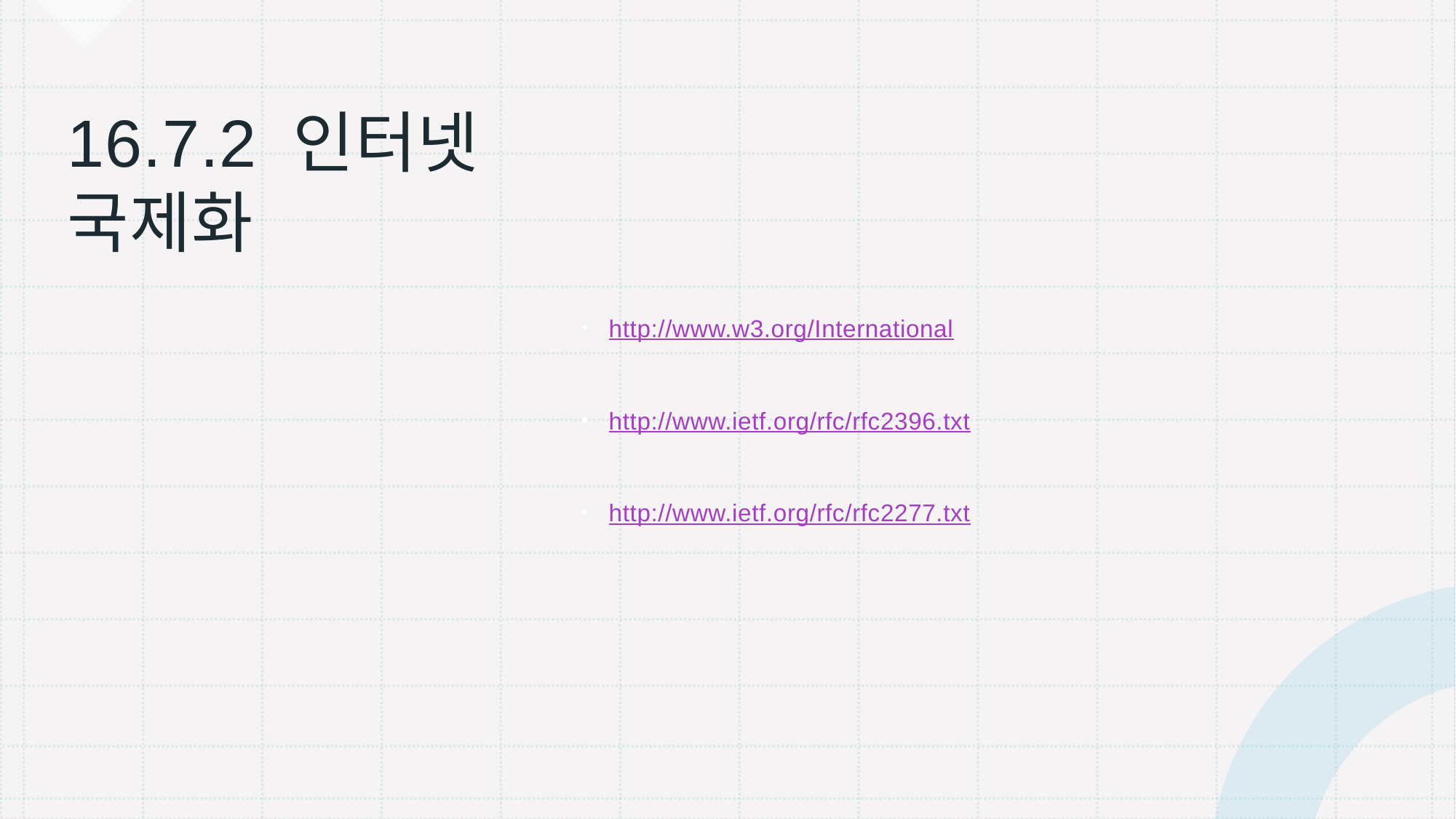

http://www.w3.org/International

http://www.ietf.org/rfc/rfc2396.txt

http://www.ietf.org/rfc/rfc2277.txt
# 16.7.2 인터넷 국제화